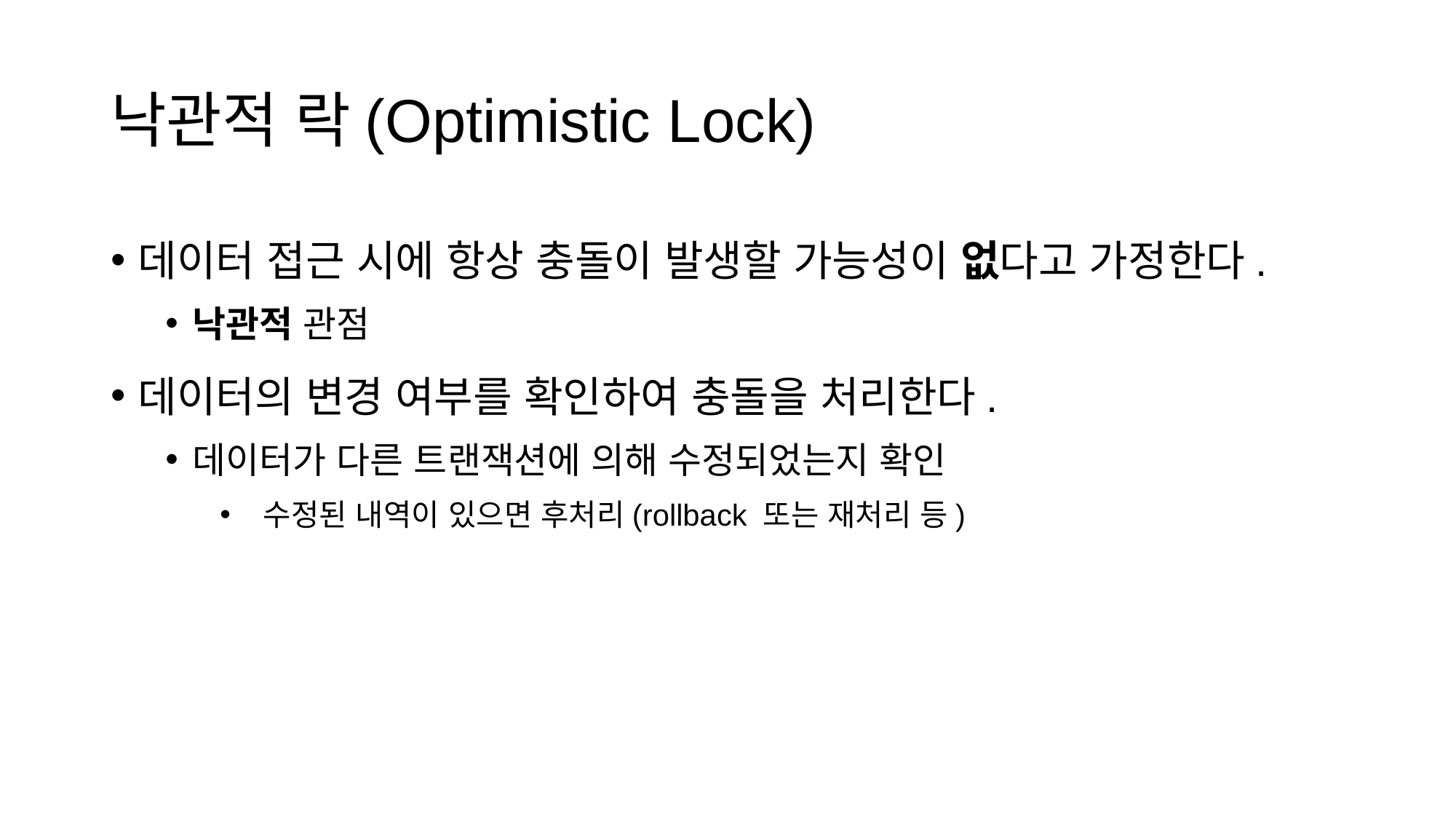

# 낙관적 락(Optimistic Lock)
데이터 접근 시에 항상 충돌이 발생할 가능성이 없다고 가정한다.
낙관적 관점
데이터의 변경 여부를 확인하여 충돌을 처리한다.
데이터가 다른 트랜잭션에 의해 수정되었는지 확인
 수정된 내역이 있으면 후처리(rollback 또는 재처리 등)